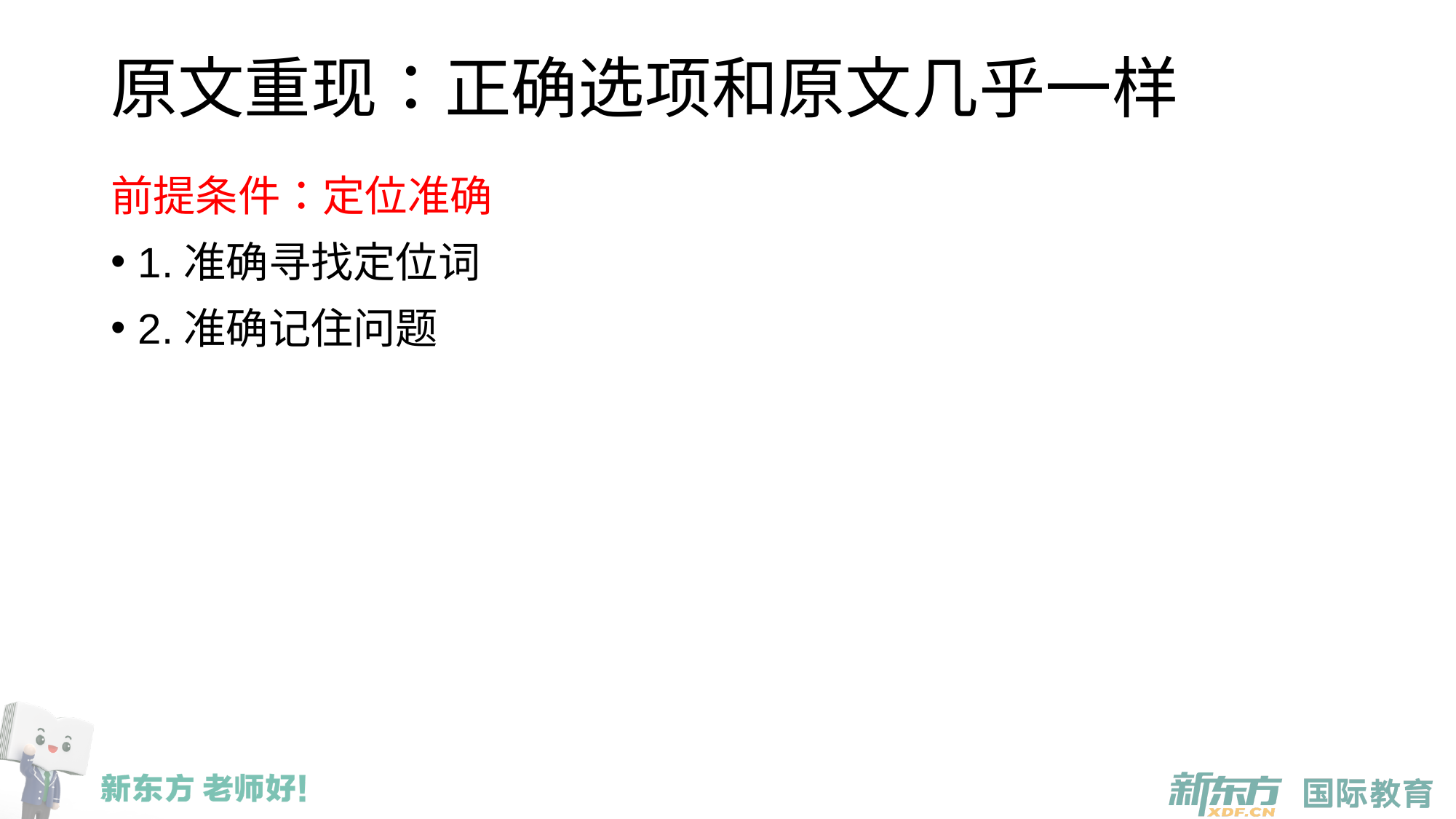

# 原文重现：正确选项和原文几乎一样
前提条件：定位准确
1.准确寻找定位词
2.准确记住问题